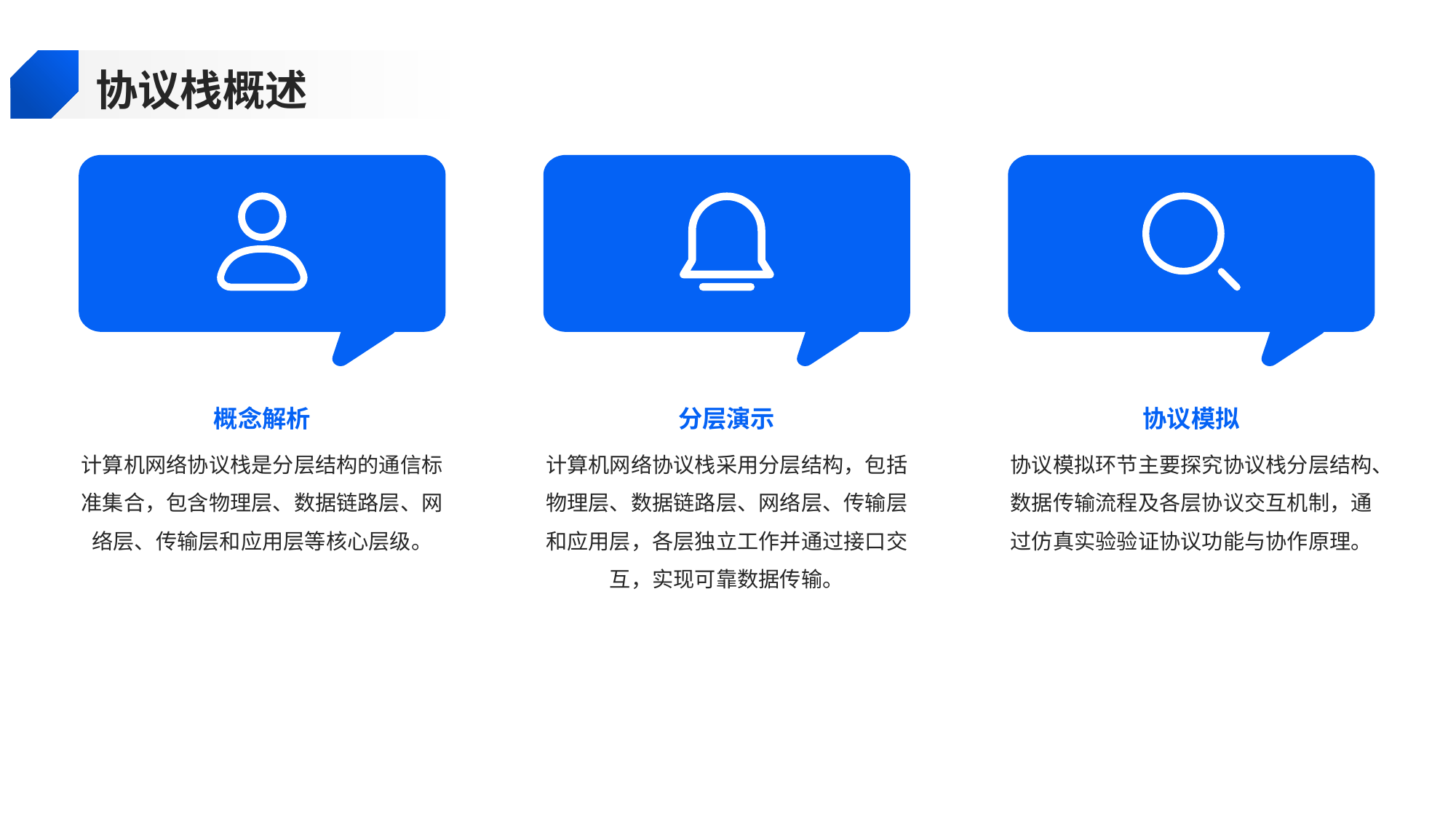

协议栈概述

概念解析
分层演示
协议模拟
计算机网络协议栈是分层结构的通信标准集合，包含物理层、数据链路层、网络层、传输层和应用层等核心层级。
计算机网络协议栈采用分层结构，包括物理层、数据链路层、网络层、传输层和应用层，各层独立工作并通过接口交互，实现可靠数据传输。
协议模拟环节主要探究协议栈分层结构、数据传输流程及各层协议交互机制，通过仿真实验验证协议功能与协作原理。